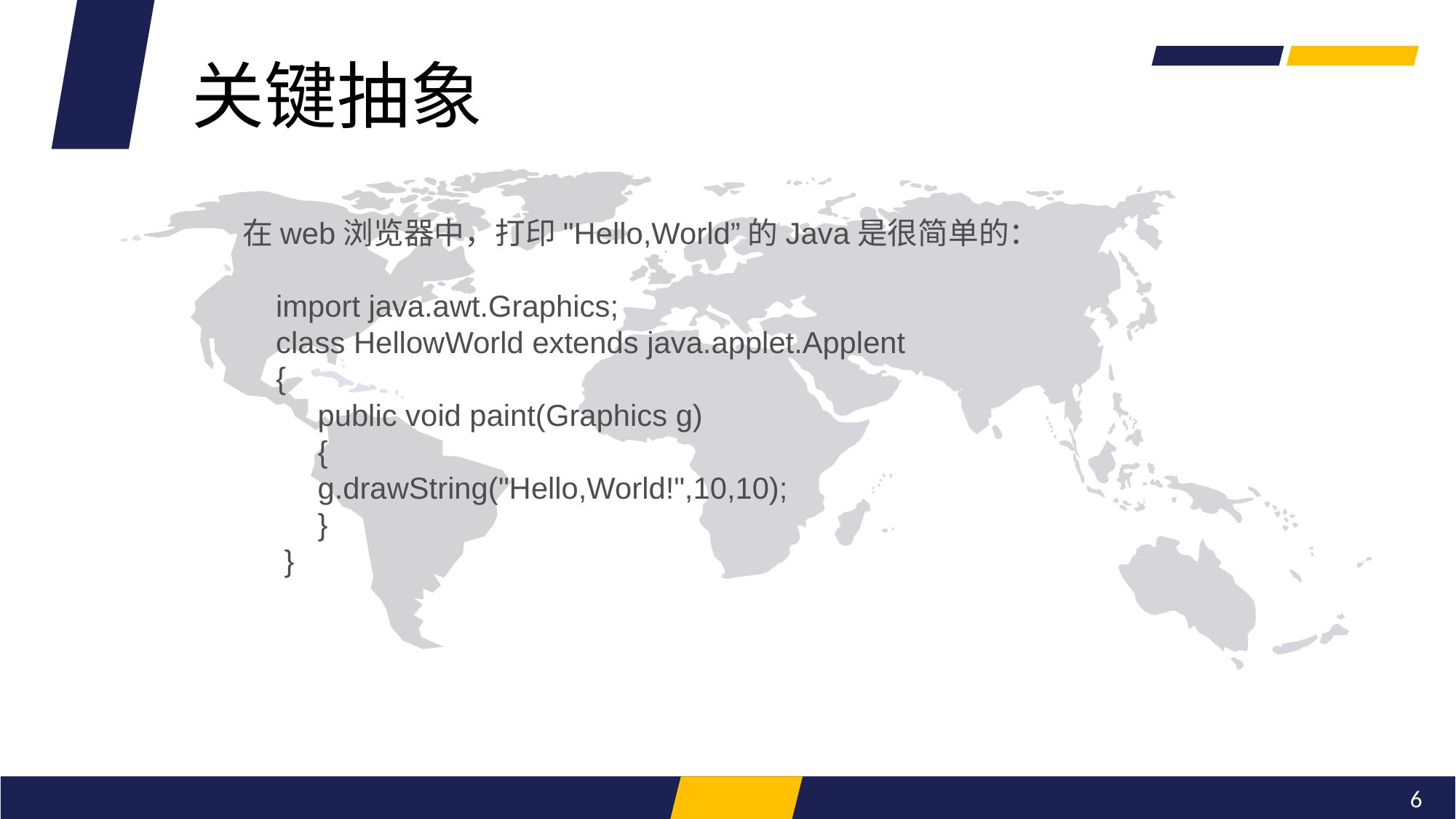

关键抽象

在web浏览器中，打印"Hello,World”的Java是很简单的：

    import java.awt.Graphics;
    class HellowWorld extends java.applet.Applent
    {
         public void paint(Graphics g)
         {
         g.drawString("Hello,World!",10,10);
         }
     }
6